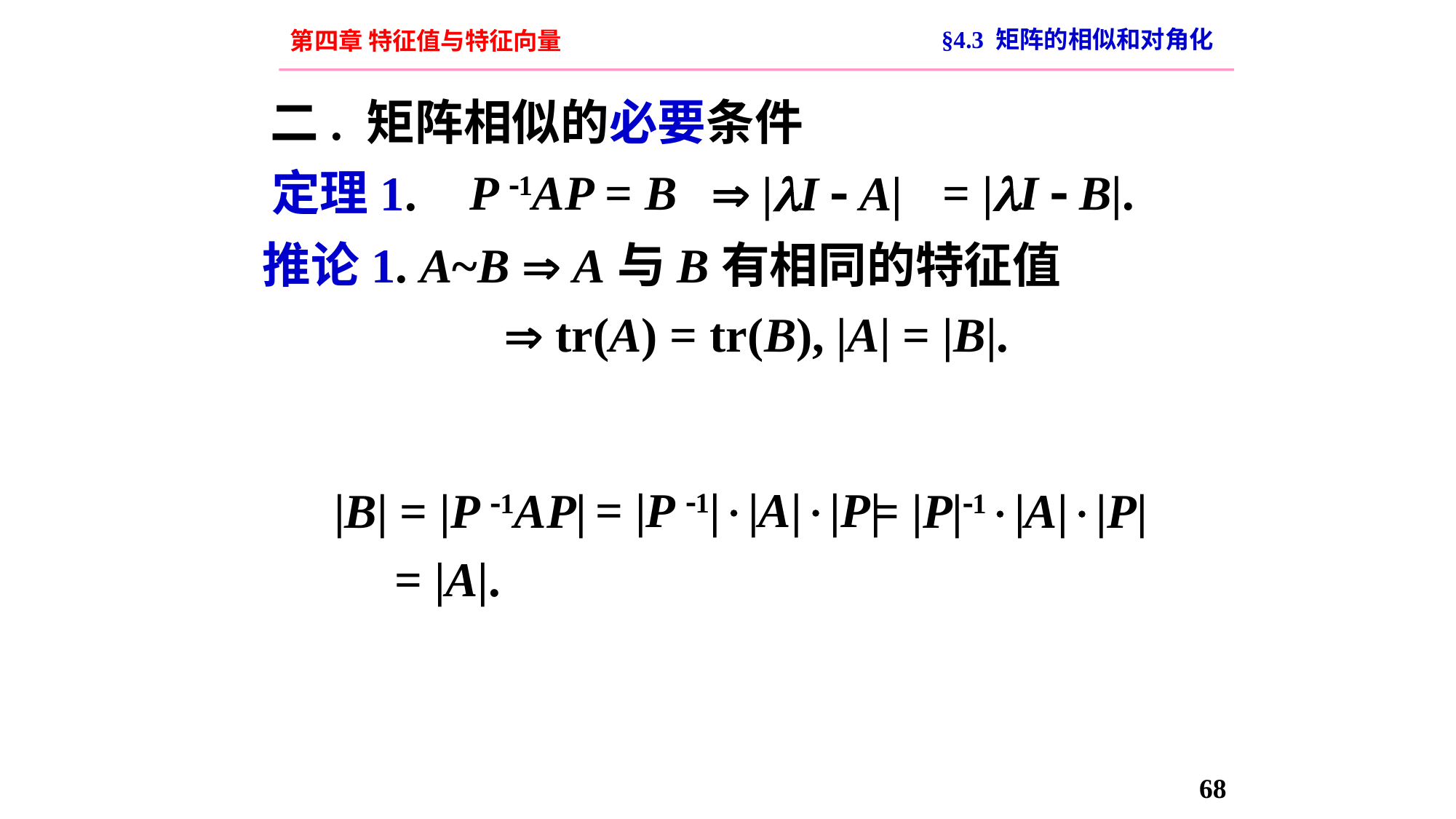

§4.3 矩阵的相似和对角化
第四章 特征值与特征向量

二. 矩阵相似的必要条件
P −1AP = B
= |λI − B|.
定理1.
⇒ |λI − A|
推论1. A~B ⇒ A与B有相同的特征值
⇒ tr(A) = tr(B), |A| = |B|.
= |P −1|⋅|A|⋅|P|
|B| = |P −1AP|
= |P|−1⋅|A|⋅|P|
= |A|.
68